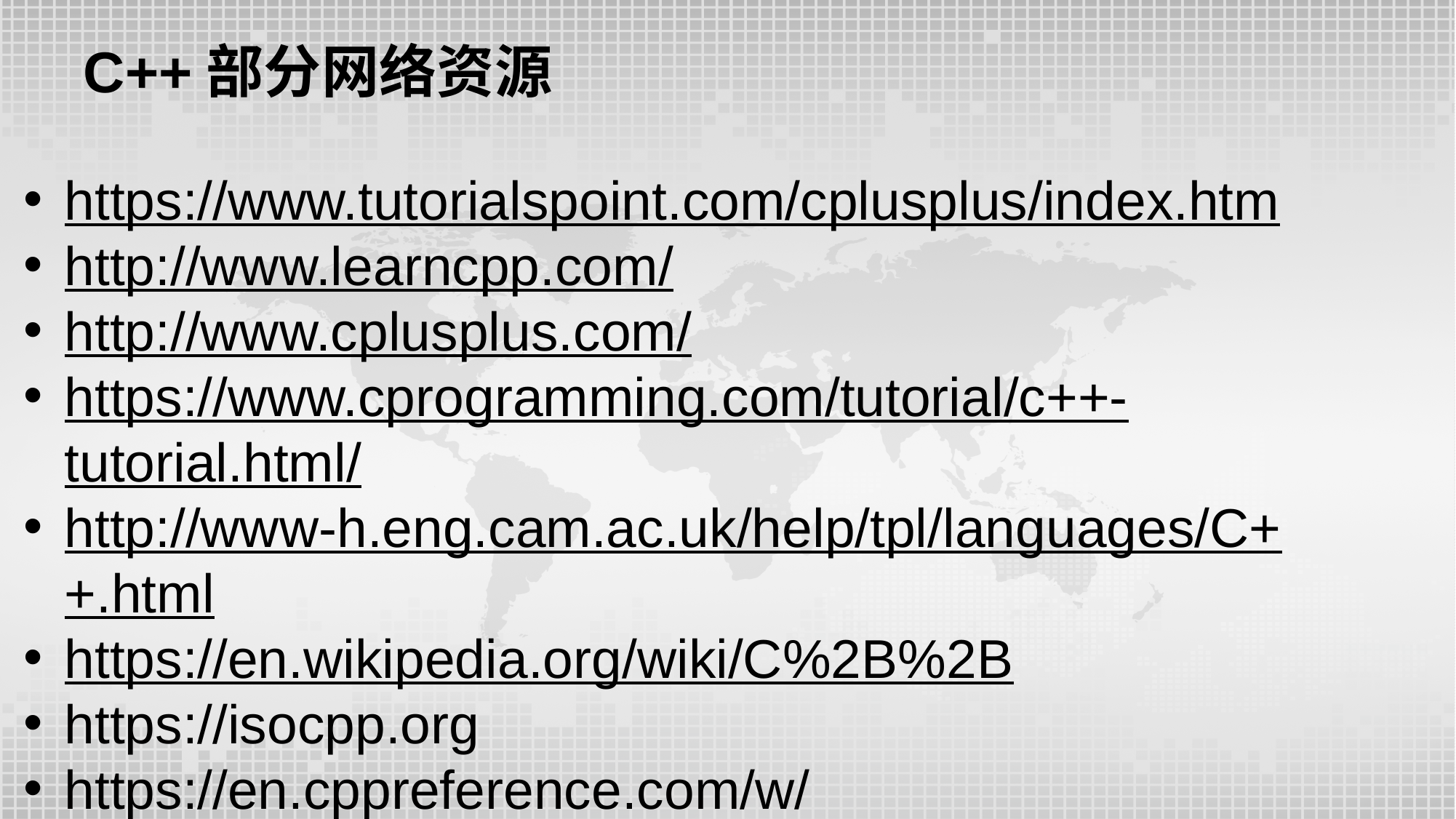

C++部分网络资源
https://www.tutorialspoint.com/cplusplus/index.htm
http://www.learncpp.com/
http://www.cplusplus.com/
https://www.cprogramming.com/tutorial/c++-tutorial.html/
http://www-h.eng.cam.ac.uk/help/tpl/languages/C++.html
https://en.wikipedia.org/wiki/C%2B%2B
https://isocpp.org
https://en.cppreference.com/w/